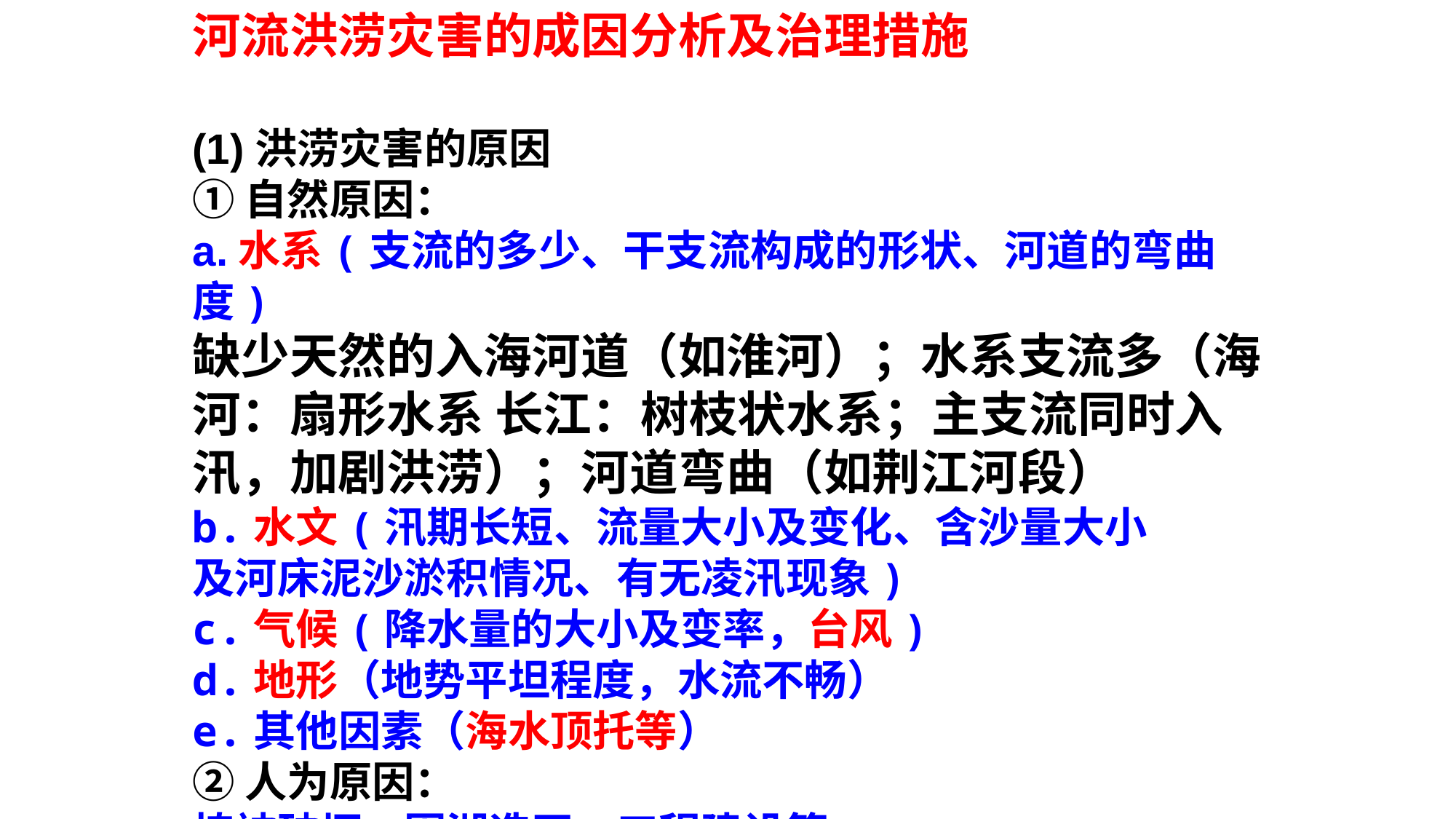

河流洪涝灾害的成因分析及治理措施

(1)洪涝灾害的原因
①自然原因：
a.水系(支流的多少、干支流构成的形状、河道的弯曲度)
缺少天然的入海河道（如淮河）；水系支流多（海河：扇形水系 长江：树枝状水系；主支流同时入汛，加剧洪涝）；河道弯曲（如荆江河段）
b.水文(汛期长短、流量大小及变化、含沙量大小
及河床泥沙淤积情况、有无凌汛现象)
c.气候(降水量的大小及变率，台风)
d.地形（地势平坦程度，水流不畅）
e.其他因素（海水顶托等）
②人为原因：
植被破坏、围湖造田、工程建设等。